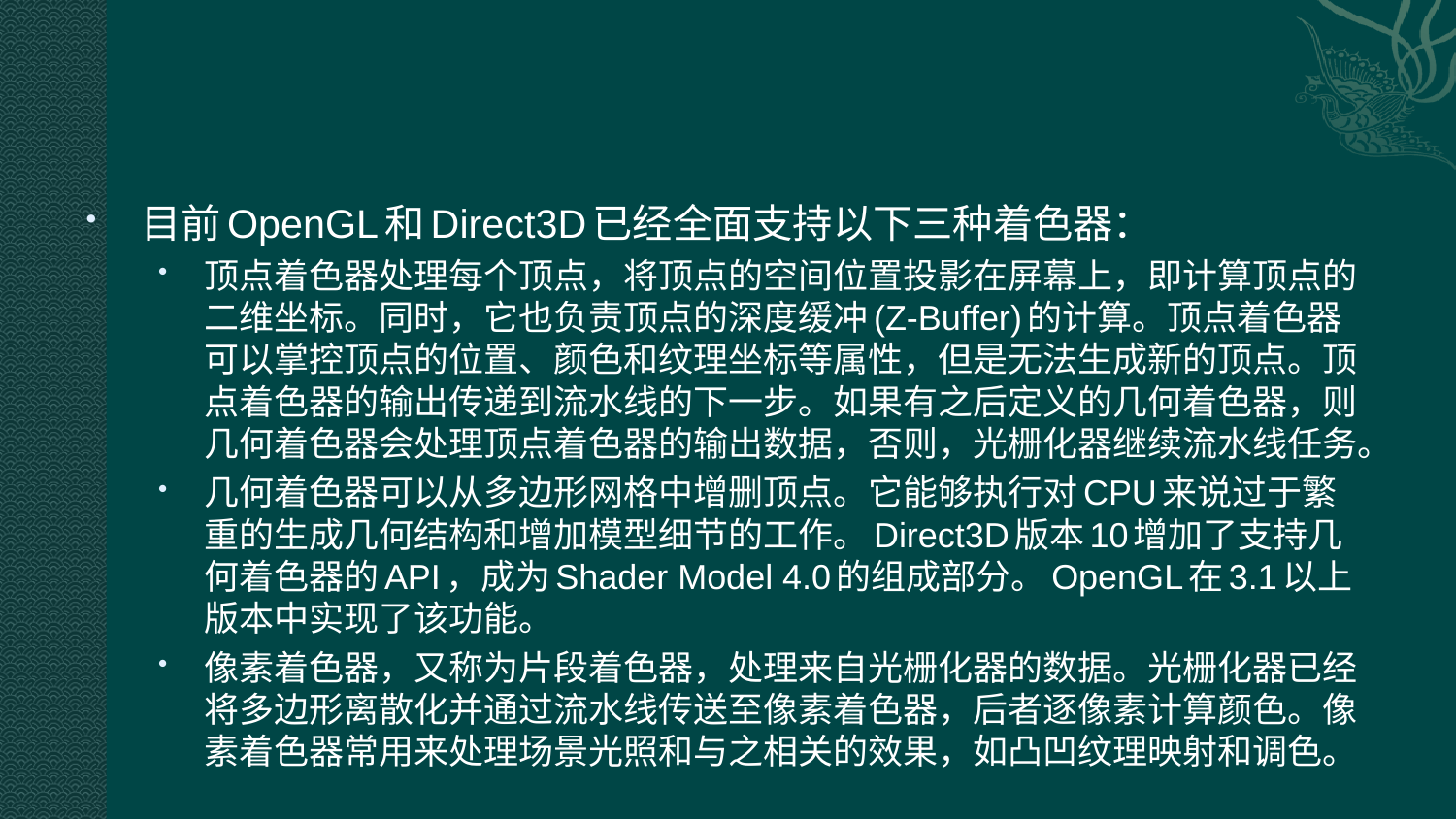

#
目前OpenGL和Direct3D已经全面支持以下三种着色器：
顶点着色器处理每个顶点，将顶点的空间位置投影在屏幕上，即计算顶点的二维坐标。同时，它也负责顶点的深度缓冲(Z-Buffer)的计算。顶点着色器可以掌控顶点的位置、颜色和纹理坐标等属性，但是无法生成新的顶点。顶点着色器的输出传递到流水线的下一步。如果有之后定义的几何着色器，则几何着色器会处理顶点着色器的输出数据，否则，光栅化器继续流水线任务。
几何着色器可以从多边形网格中增删顶点。它能够执行对CPU来说过于繁重的生成几何结构和增加模型细节的工作。Direct3D版本10增加了支持几何着色器的API，成为Shader Model 4.0的组成部分。OpenGL在3.1以上版本中实现了该功能。
像素着色器，又称为片段着色器，处理来自光栅化器的数据。光栅化器已经将多边形离散化并通过流水线传送至像素着色器，后者逐像素计算颜色。像素着色器常用来处理场景光照和与之相关的效果，如凸凹纹理映射和调色。